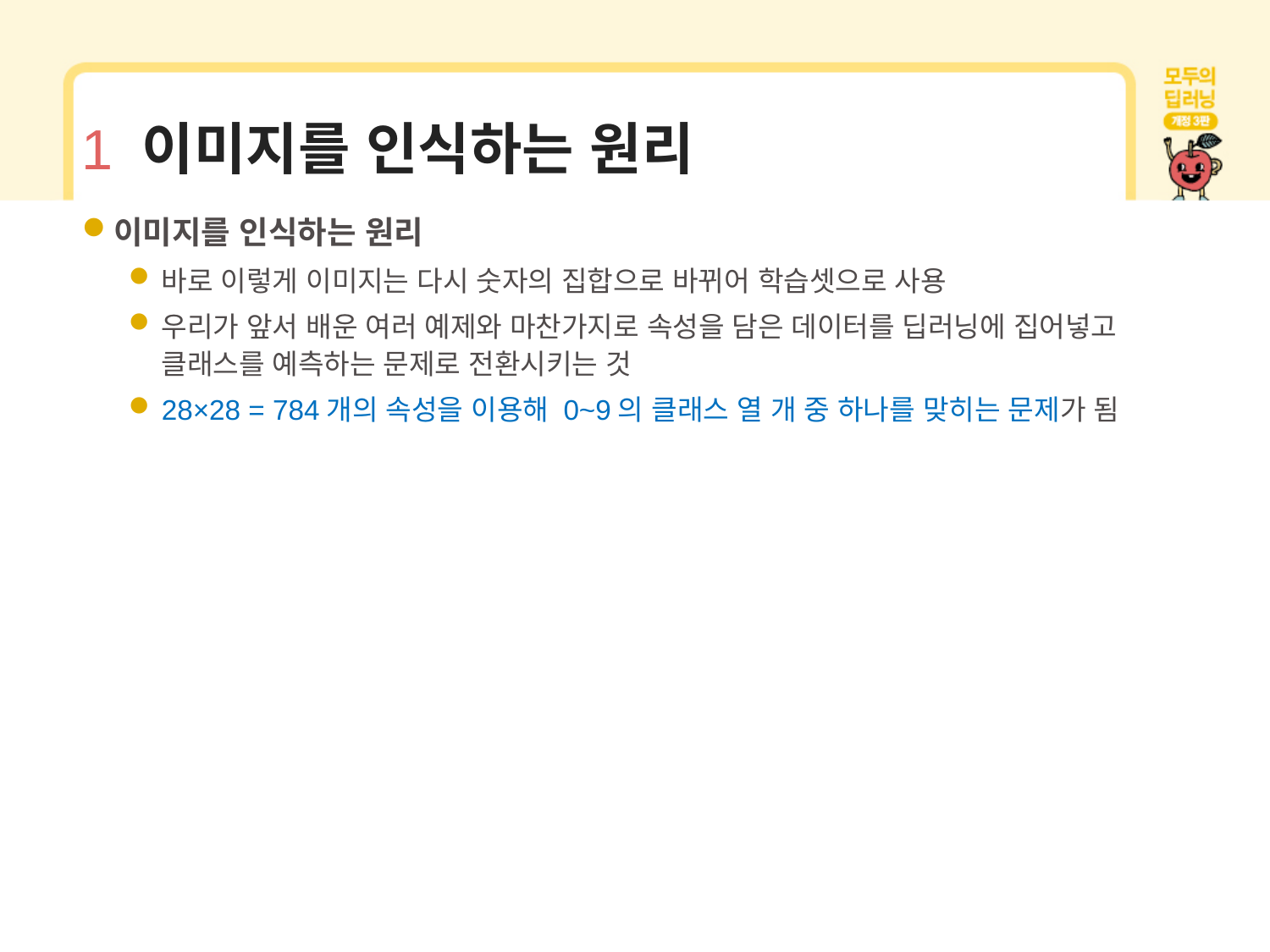

# 1 이미지를 인식하는 원리
이미지를 인식하는 원리
바로 이렇게 이미지는 다시 숫자의 집합으로 바뀌어 학습셋으로 사용
우리가 앞서 배운 여러 예제와 마찬가지로 속성을 담은 데이터를 딥러닝에 집어넣고 클래스를 예측하는 문제로 전환시키는 것
28×28 = 784개의 속성을 이용해 0~9의 클래스 열 개 중 하나를 맞히는 문제가 됨